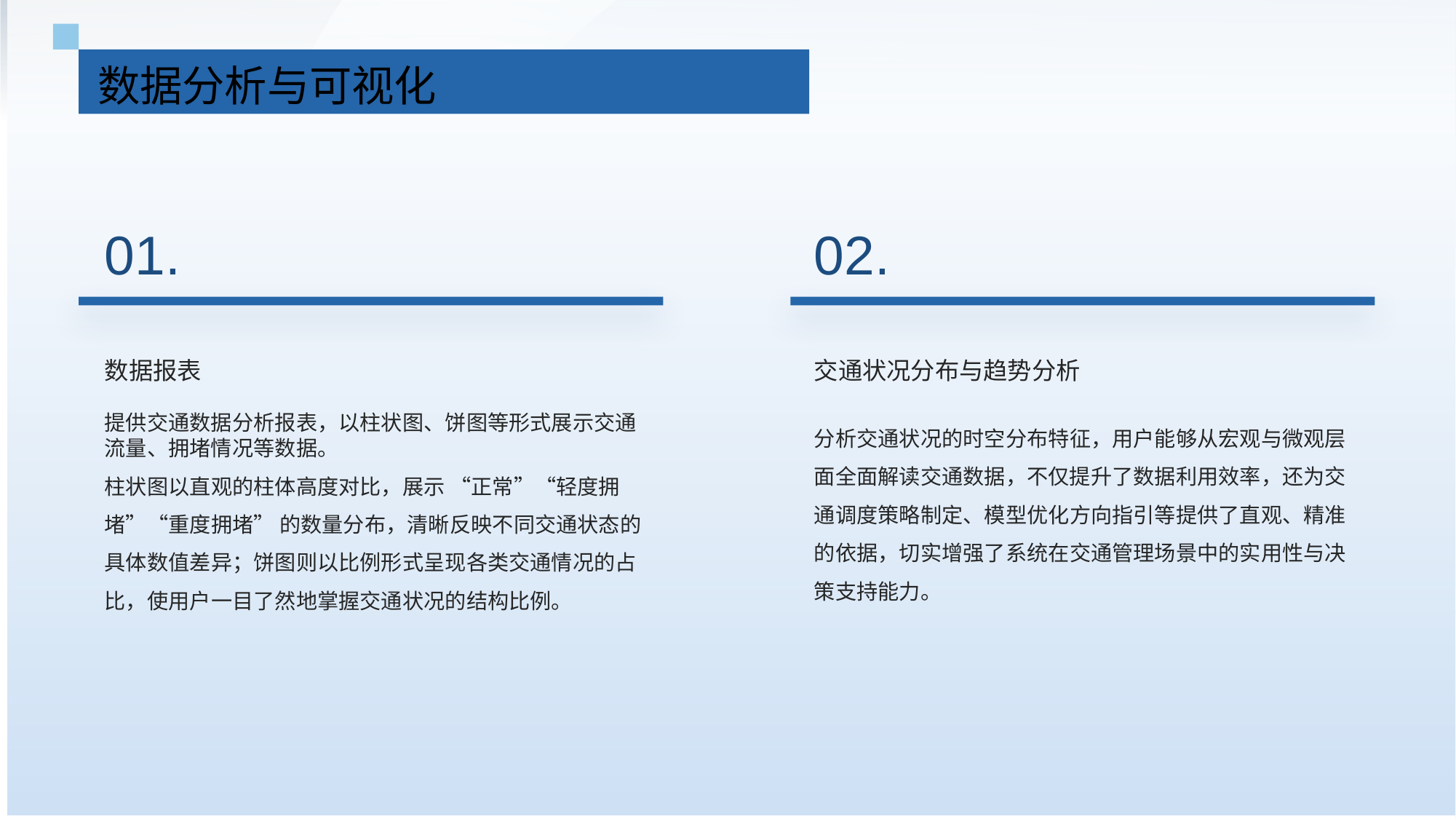

数据分析与可视化
01.
02.

数据报表
交通状况分布与趋势分析
提供交通数据分析报表，以柱状图、饼图等形式展示交通流量、拥堵情况等数据。
柱状图以直观的柱体高度对比，展示 “正常”“轻度拥堵”“重度拥堵” 的数量分布，清晰反映不同交通状态的具体数值差异；饼图则以比例形式呈现各类交通情况的占比，使用户一目了然地掌握交通状况的结构比例。
分析交通状况的时空分布特征，用户能够从宏观与微观层面全面解读交通数据，不仅提升了数据利用效率，还为交通调度策略制定、模型优化方向指引等提供了直观、精准的依据，切实增强了系统在交通管理场景中的实用性与决策支持能力。